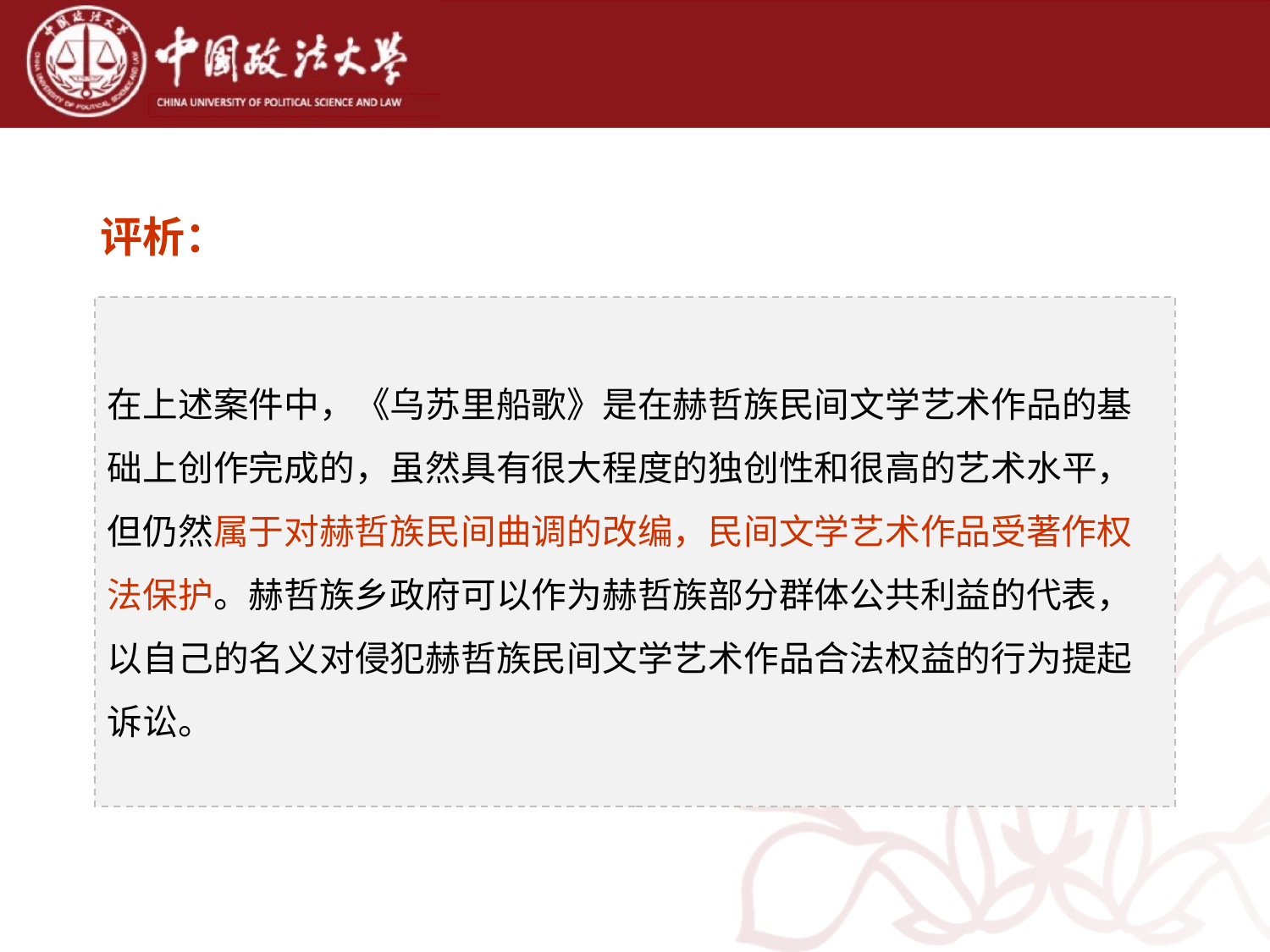

评析：

在上述案件中，《乌苏里船歌》是在赫哲族民间文学艺术作品的基础上创作完成的，虽然具有很大程度的独创性和很高的艺术水平，但仍然属于对赫哲族民间曲调的改编，民间文学艺术作品受著作权法保护。赫哲族乡政府可以作为赫哲族部分群体公共利益的代表，以自己的名义对侵犯赫哲族民间文学艺术作品合法权益的行为提起诉讼。